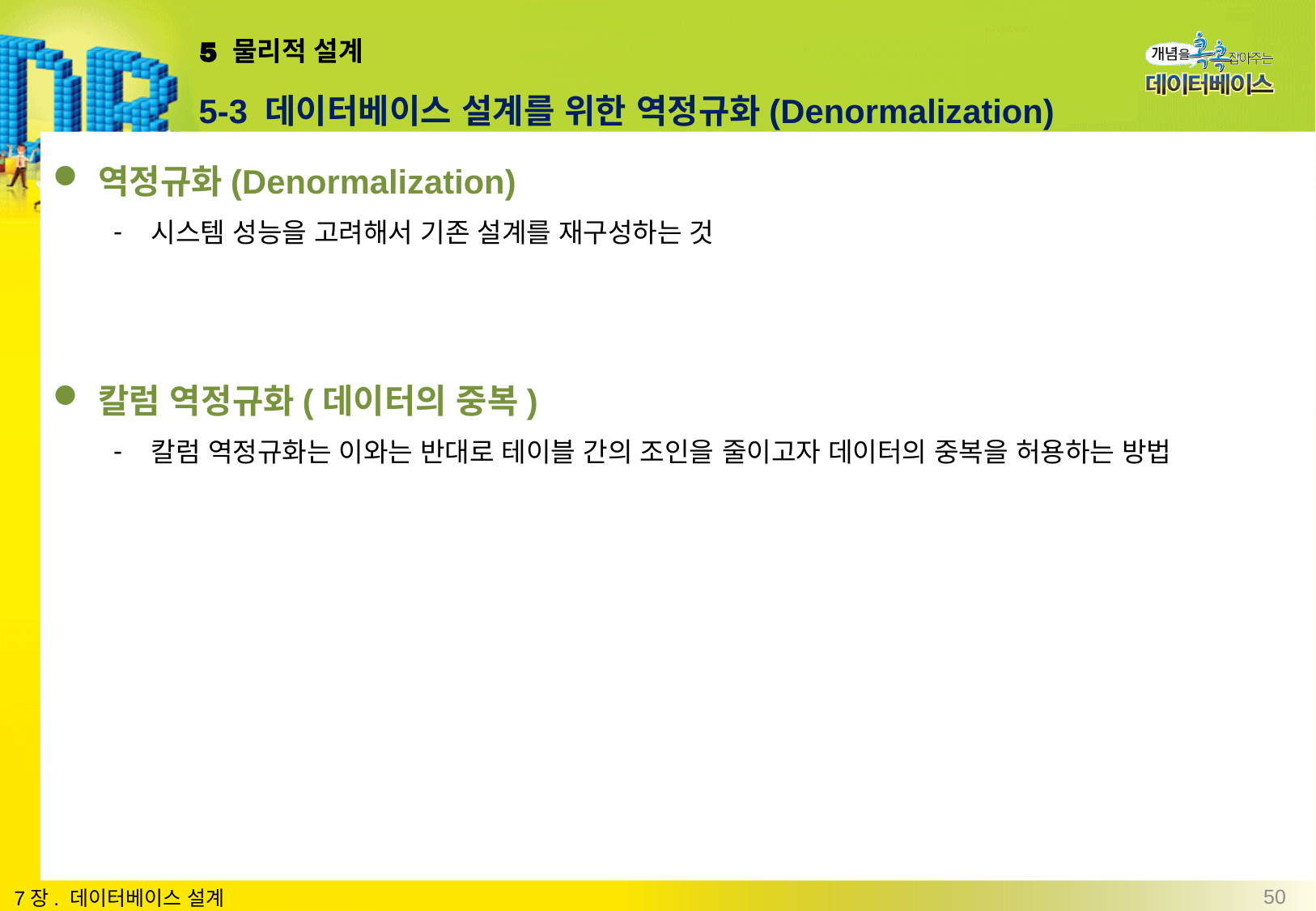

# 5 물리적 설계
5-3 데이터베이스 설계를 위한 역정규화(Denormalization)
역정규화(Denormalization)
시스템 성능을 고려해서 기존 설계를 재구성하는 것

칼럼 역정규화(데이터의 중복)
칼럼 역정규화는 이와는 반대로 테이블 간의 조인을 줄이고자 데이터의 중복을 허용하는 방법

50